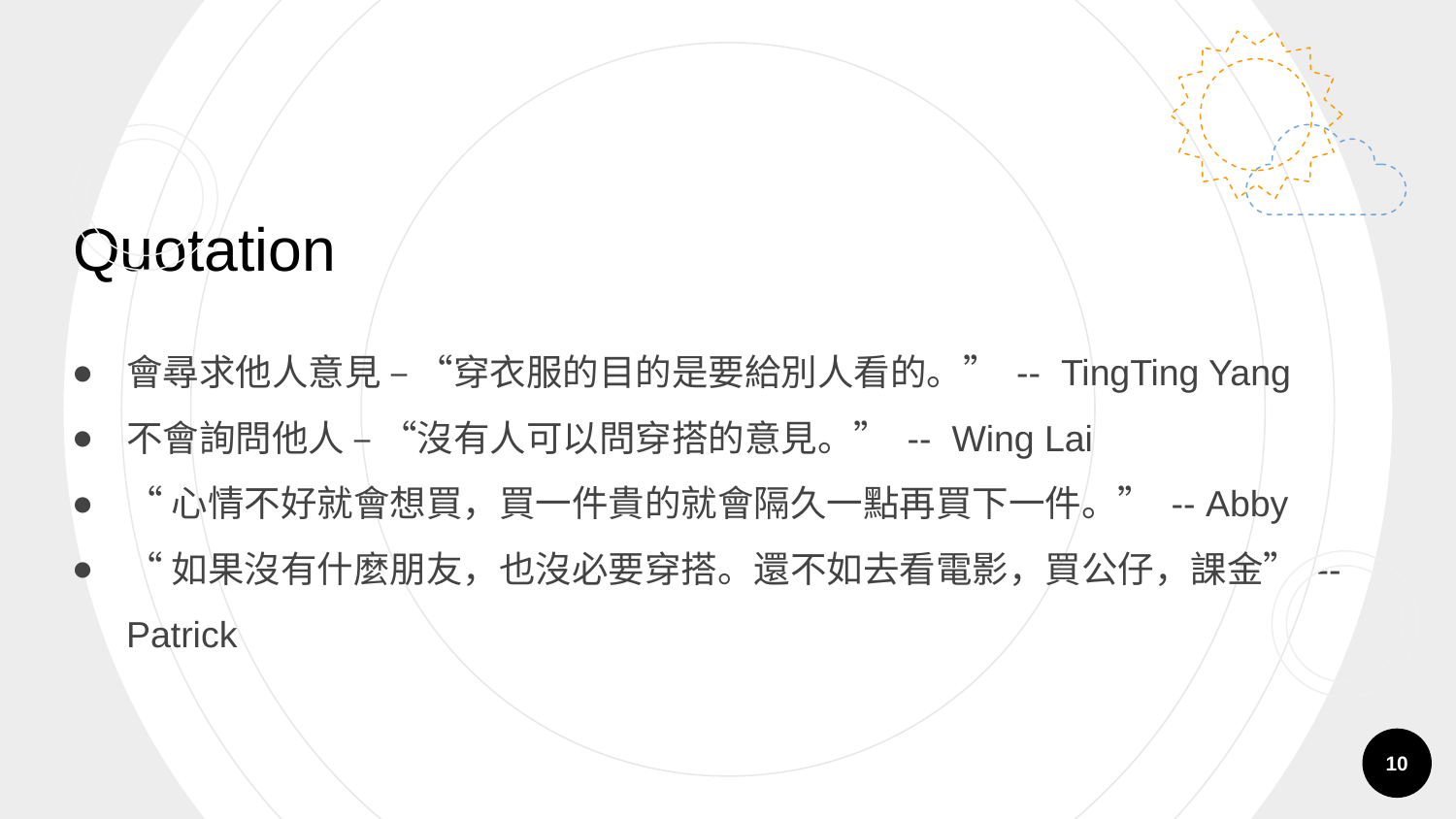

Quotation
會尋求他人意見 – “穿衣服的目的是要給別人看的。” --  TingTing Yang
不會詢問他人 – “沒有人可以問穿搭的意見。” --  Wing Lai
“心情不好就會想買，買一件貴的就會隔久一點再買下一件。” -- Abby
“如果沒有什麼朋友，也沒必要穿搭。還不如去看電影，買公仔，課金” -- Patrick

10